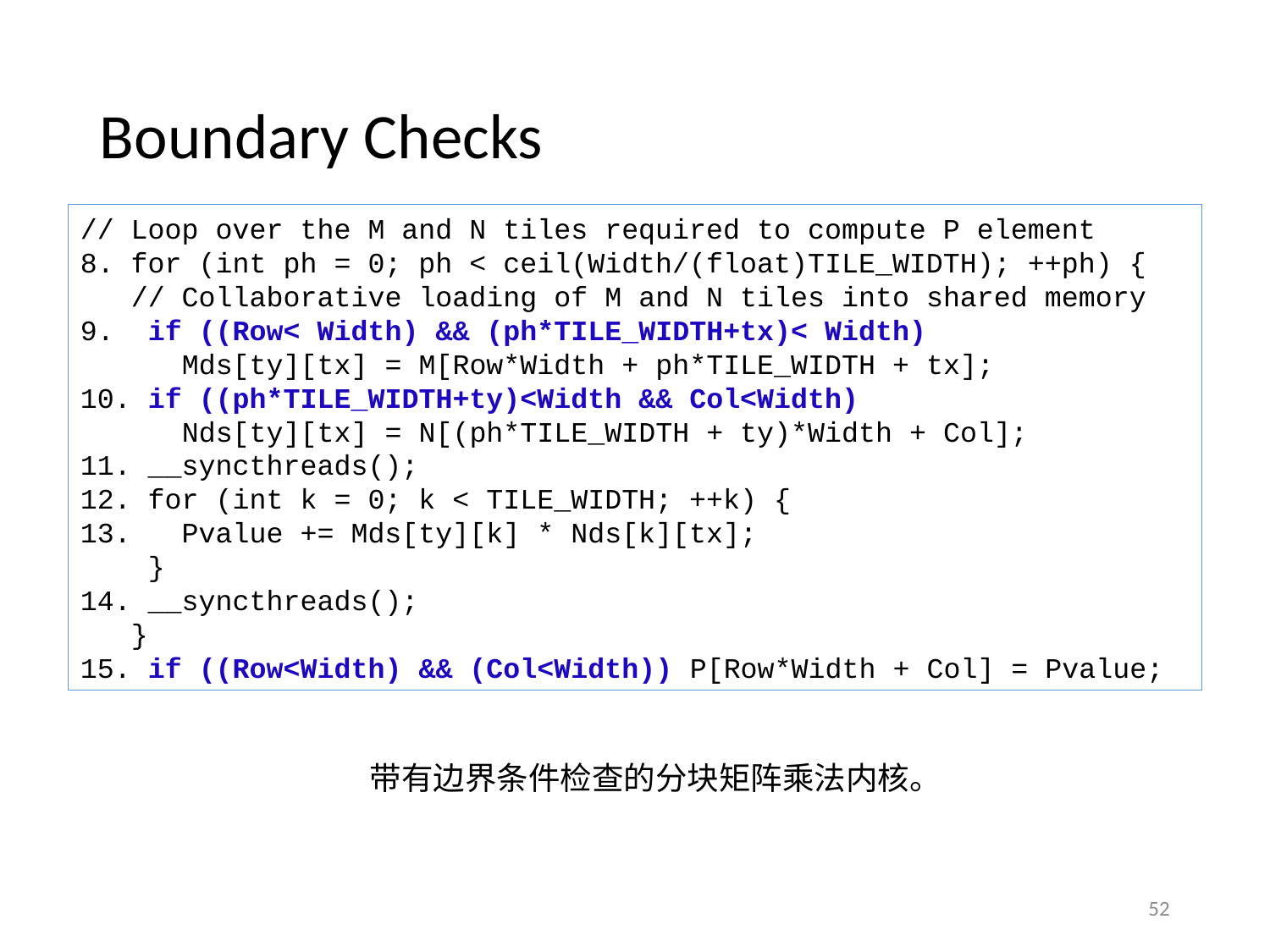

Boundary Checks
// Loop over the M and N tiles required to compute P element
8. for (int ph = 0; ph < ceil(Width/(float)TILE_WIDTH); ++ph) {
   // Collaborative loading of M and N tiles into shared memory
9.  if ((Row< Width) && (ph*TILE_WIDTH+tx)< Width)
      Mds[ty][tx] = M[Row*Width + ph*TILE_WIDTH + tx];
10. if ((ph*TILE_WIDTH+ty)<Width && Col<Width)
      Nds[ty][tx] = N[(ph*TILE_WIDTH + ty)*Width + Col];
11. __syncthreads();
12. for (int k = 0; k < TILE_WIDTH; ++k) {
13.   Pvalue += Mds[ty][k] * Nds[k][tx];
    }
14. __syncthreads();
   }
15. if ((Row<Width) && (Col<Width)) P[Row*Width + Col] = Pvalue;
带有边界条件检查的分块矩阵乘法内核。
52